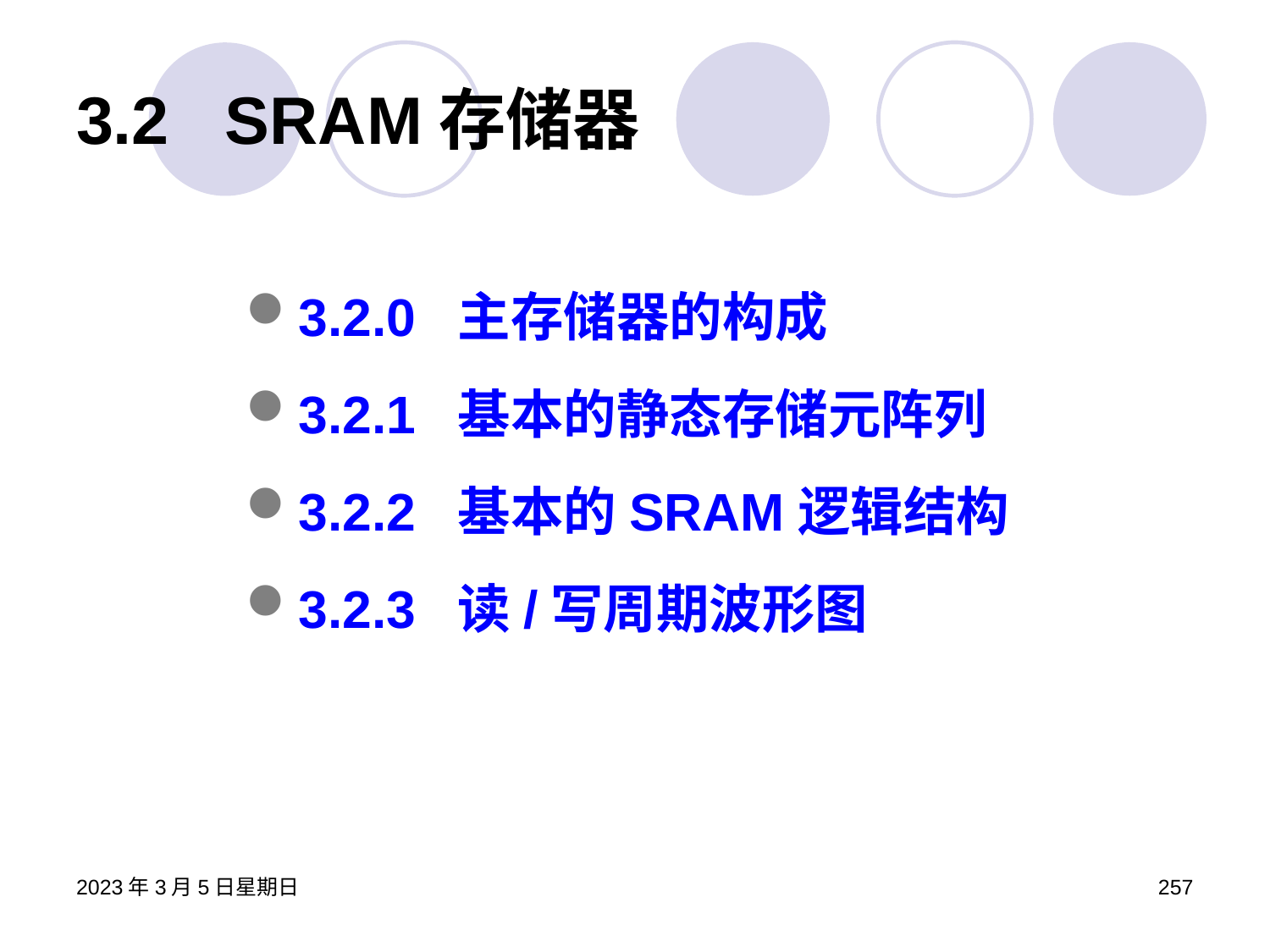

# 3.2   SRAM存储器
3.2.0  主存储器的构成
3.2.1  基本的静态存储元阵列
3.2.2  基本的SRAM逻辑结构
3.2.3  读/写周期波形图
2023年3月5日星期日
257